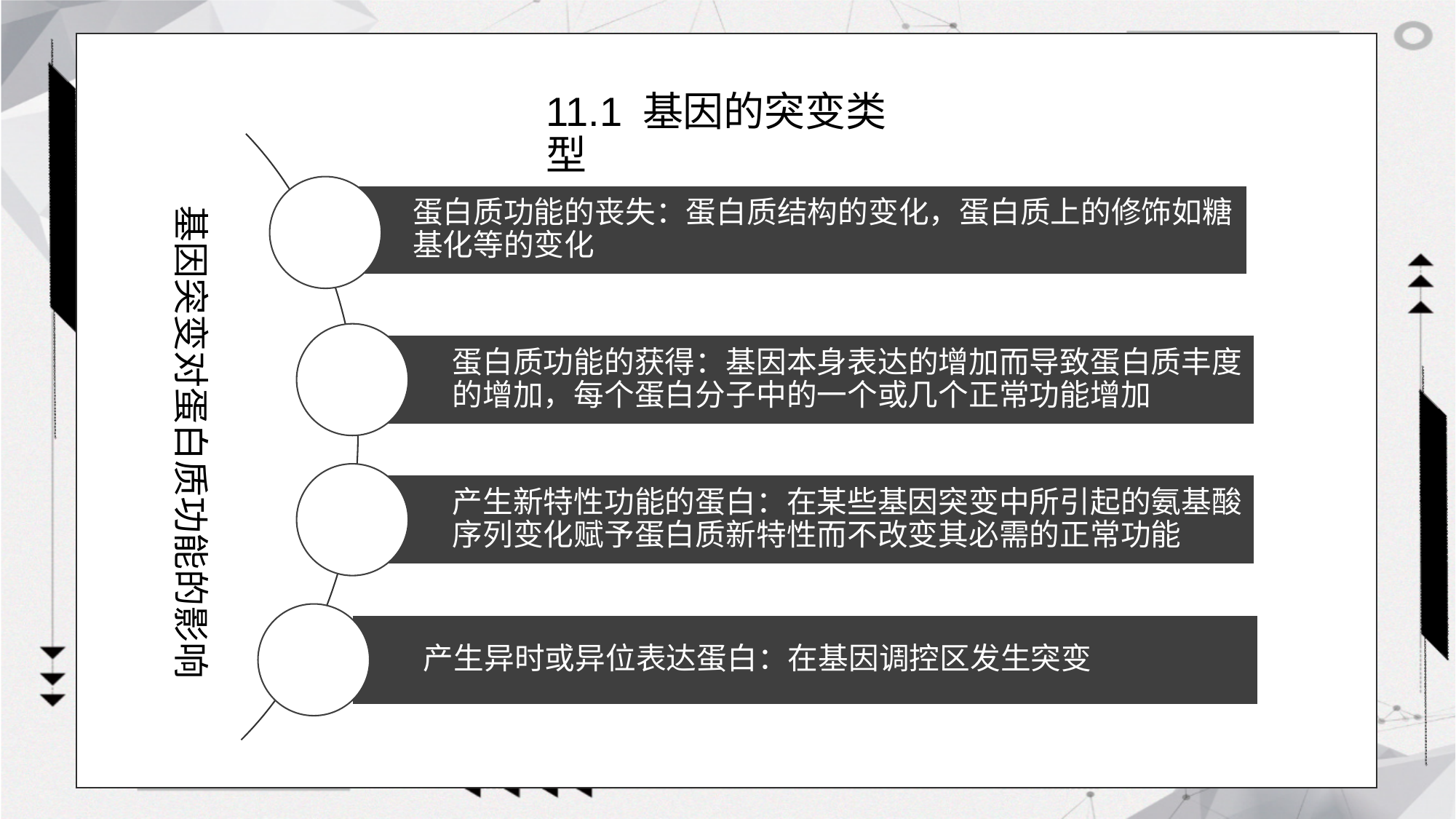

蛋白质功能的丧失：蛋白质结构的变化，蛋白质上的修饰如糖基化等的变化

蛋白质功能的获得：基因本身表达的增加而导致蛋白质丰度的增加，每个蛋白分子中的一个或几个正常功能增加

产生异时或异位表达蛋白：在基因调控区发生突变
# 11.1 基因的突变类型
基因突变对蛋白质功能的影响

产生新特性功能的蛋白：在某些基因突变中所引起的氨基酸序列变化赋予蛋白质新特性而不改变其必需的正常功能